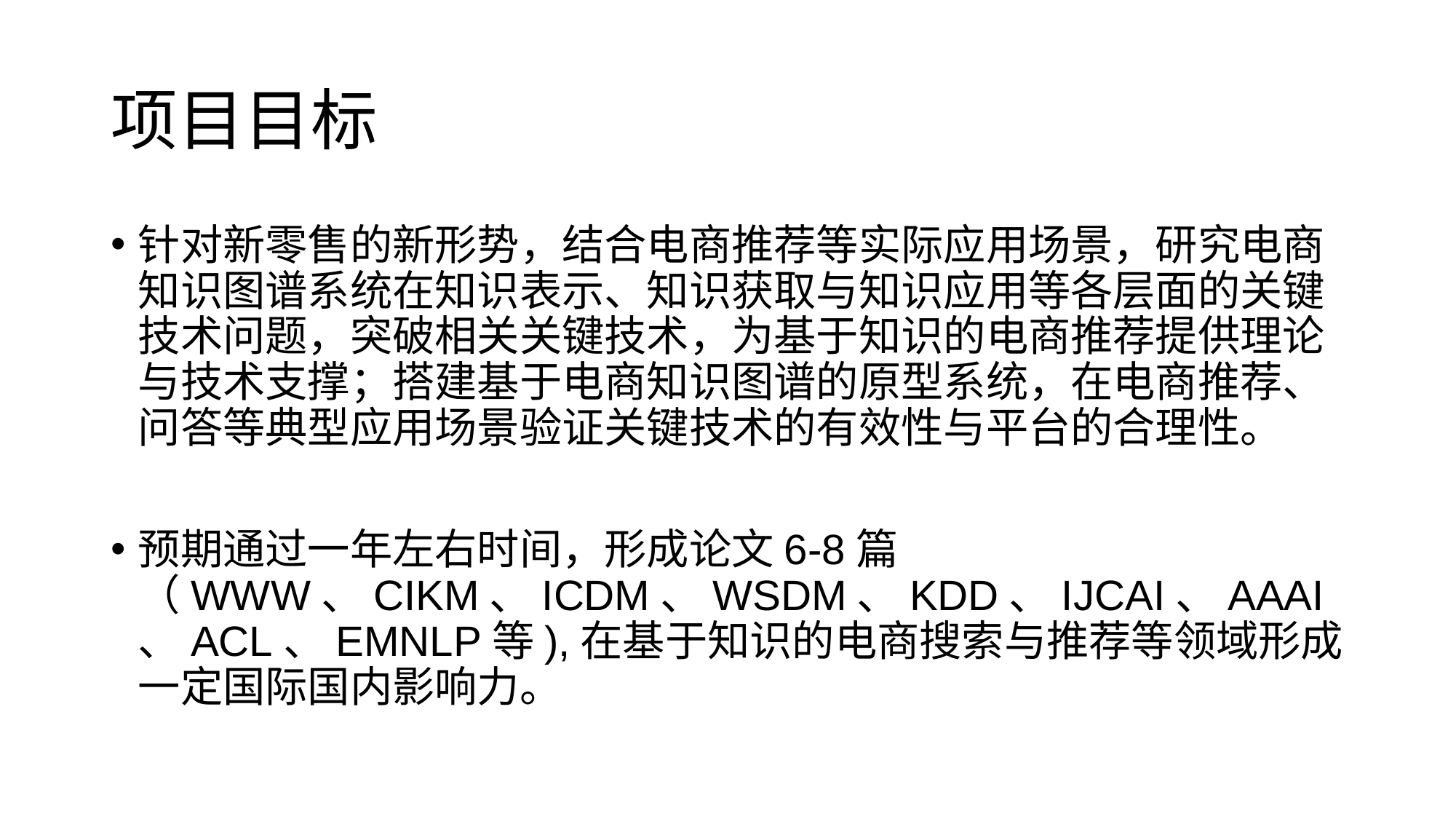

# 项目目标
针对新零售的新形势，结合电商推荐等实际应用场景，研究电商知识图谱系统在知识表示、知识获取与知识应用等各层面的关键技术问题，突破相关关键技术，为基于知识的电商推荐提供理论与技术支撑；搭建基于电商知识图谱的原型系统，在电商推荐、问答等典型应用场景验证关键技术的有效性与平台的合理性。

预期通过一年左右时间，形成论文6-8篇（WWW、CIKM、ICDM、WSDM、KDD、IJCAI、AAAI、ACL、EMNLP等),在基于知识的电商搜索与推荐等领域形成一定国际国内影响力。